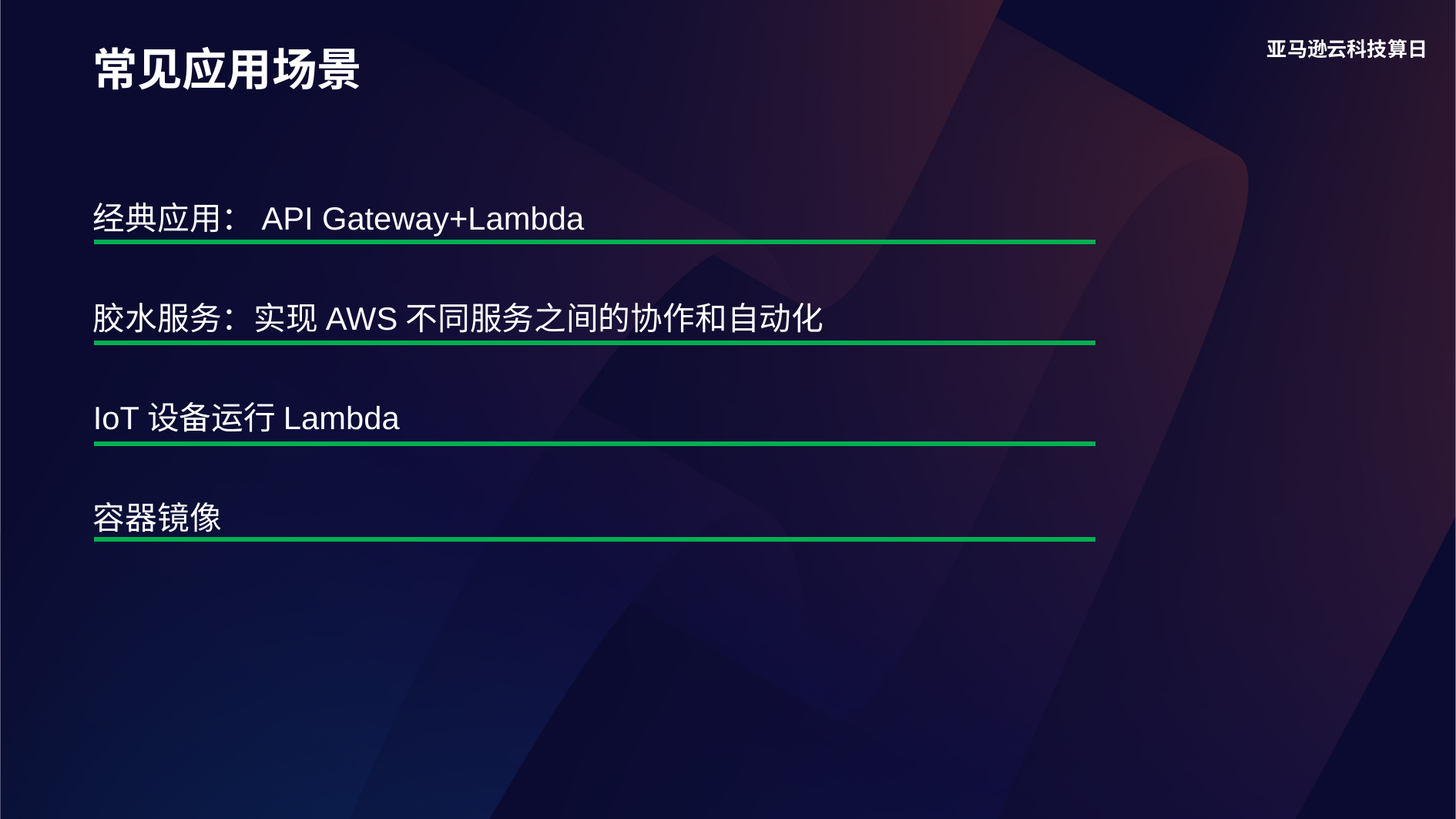

常见应用场景
经典应用：API Gateway+Lambda

胶水服务：实现AWS不同服务之间的协作和自动化

IoT设备运行Lambda

容器镜像